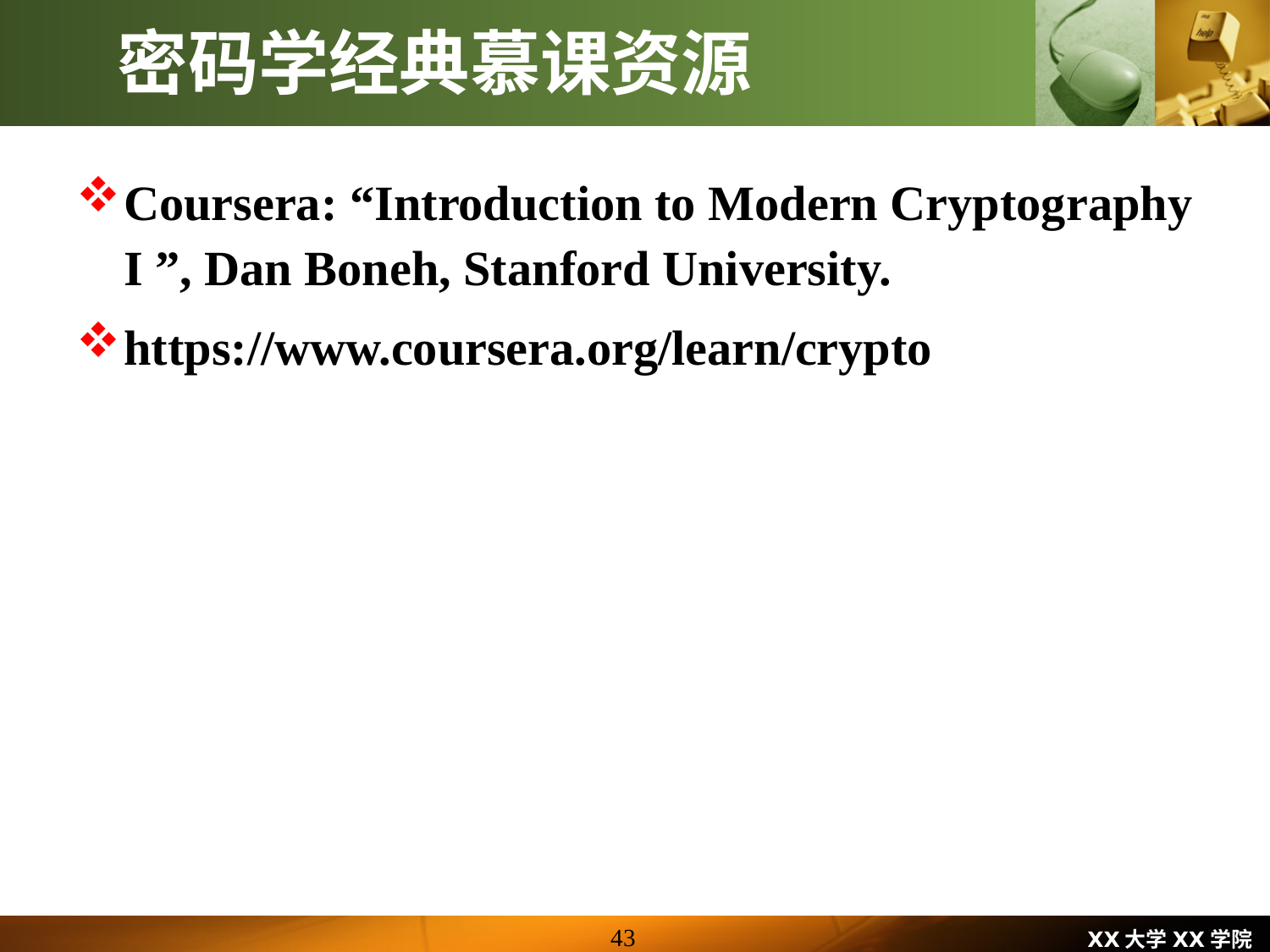

# 密码学经典慕课资源
Coursera: “Introduction to Modern Cryptography I ”, Dan Boneh, Stanford University.
https://www.coursera.org/learn/crypto
43
XX大学XX学院